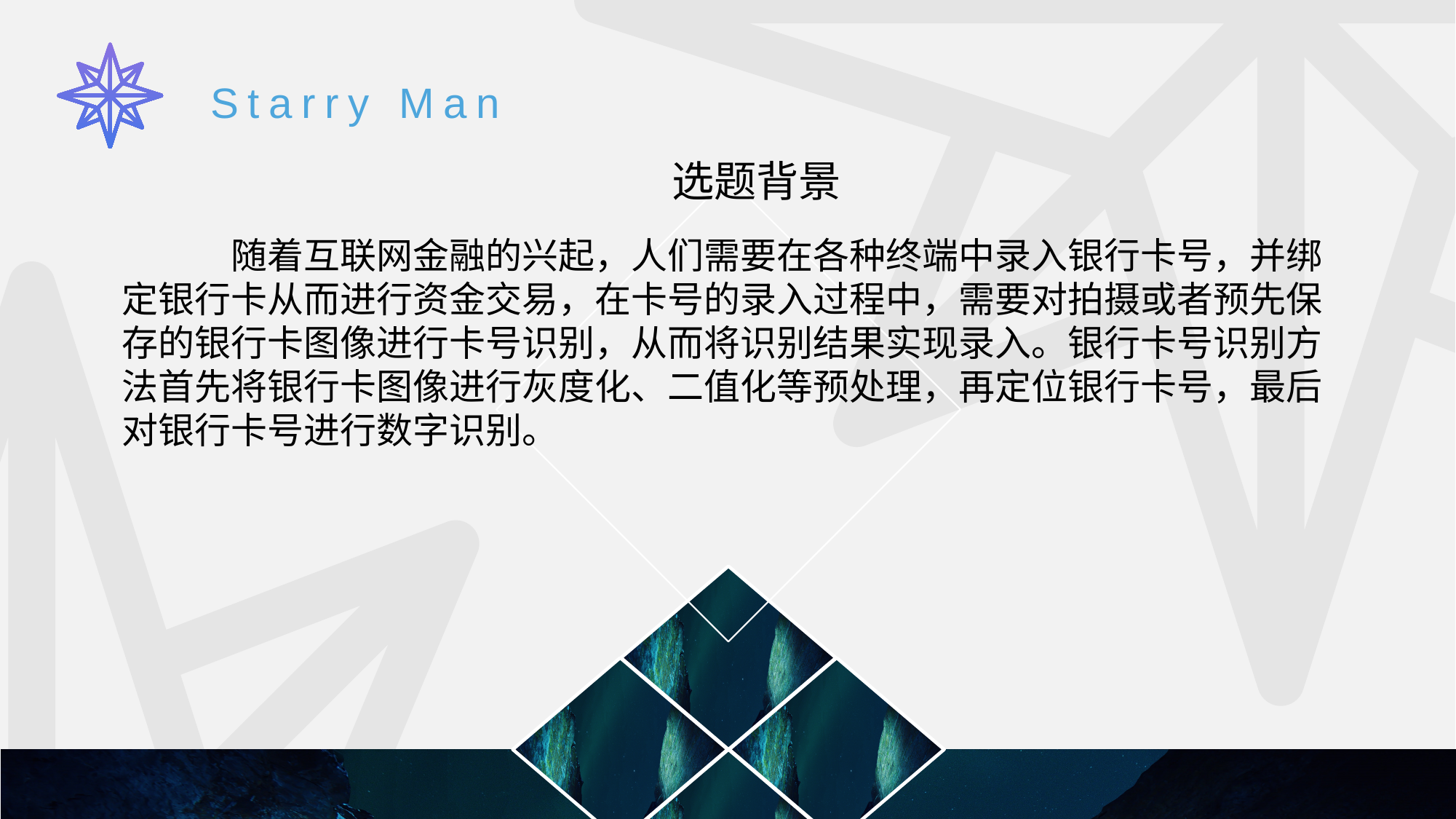

Starry Man

选题背景
	随着互联网金融的兴起，人们需要在各种终端中录入银行卡号，并绑定银行卡从而进行资金交易，在卡号的录入过程中，需要对拍摄或者预先保存的银行卡图像进行卡号识别，从而将识别结果实现录入。银行卡号识别方法首先将银行卡图像进行灰度化、二值化等预处理，再定位银行卡号，最后对银行卡号进行数字识别。